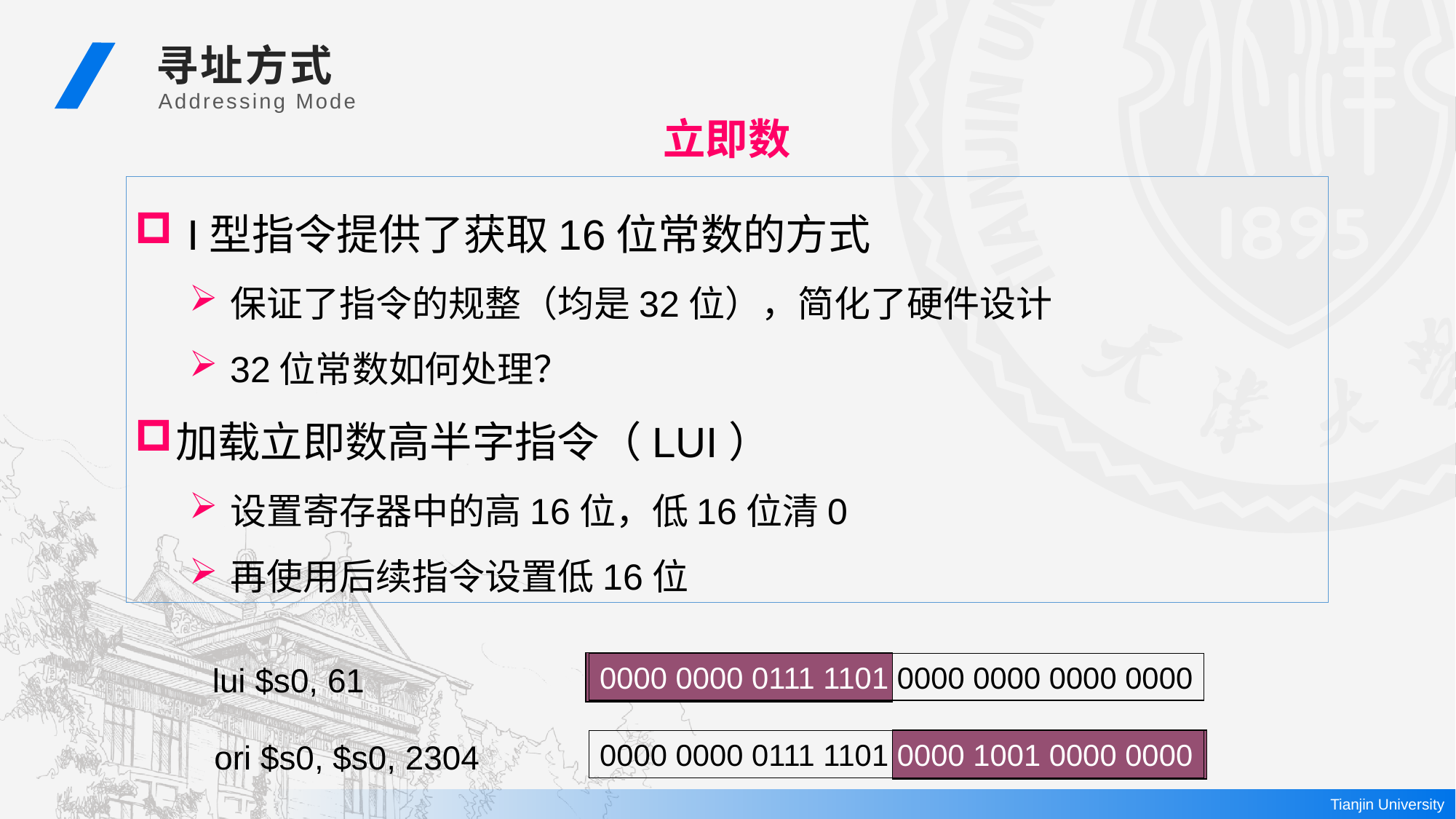

寻址方式
   Addressing Mode
立即数
 I型指令提供了获取16位常数的方式
保证了指令的规整（均是32位），简化了硬件设计
32位常数如何处理？
加载立即数高半字指令（LUI）
设置寄存器中的高16位，低16位清0
再使用后续指令设置低16位

0000 0000 0111 1101 0000 0000 0000 0000
lui $s0, 61

0000 0000 0111 1101 0000 1001 0000 0000
ori $s0, $s0, 2304